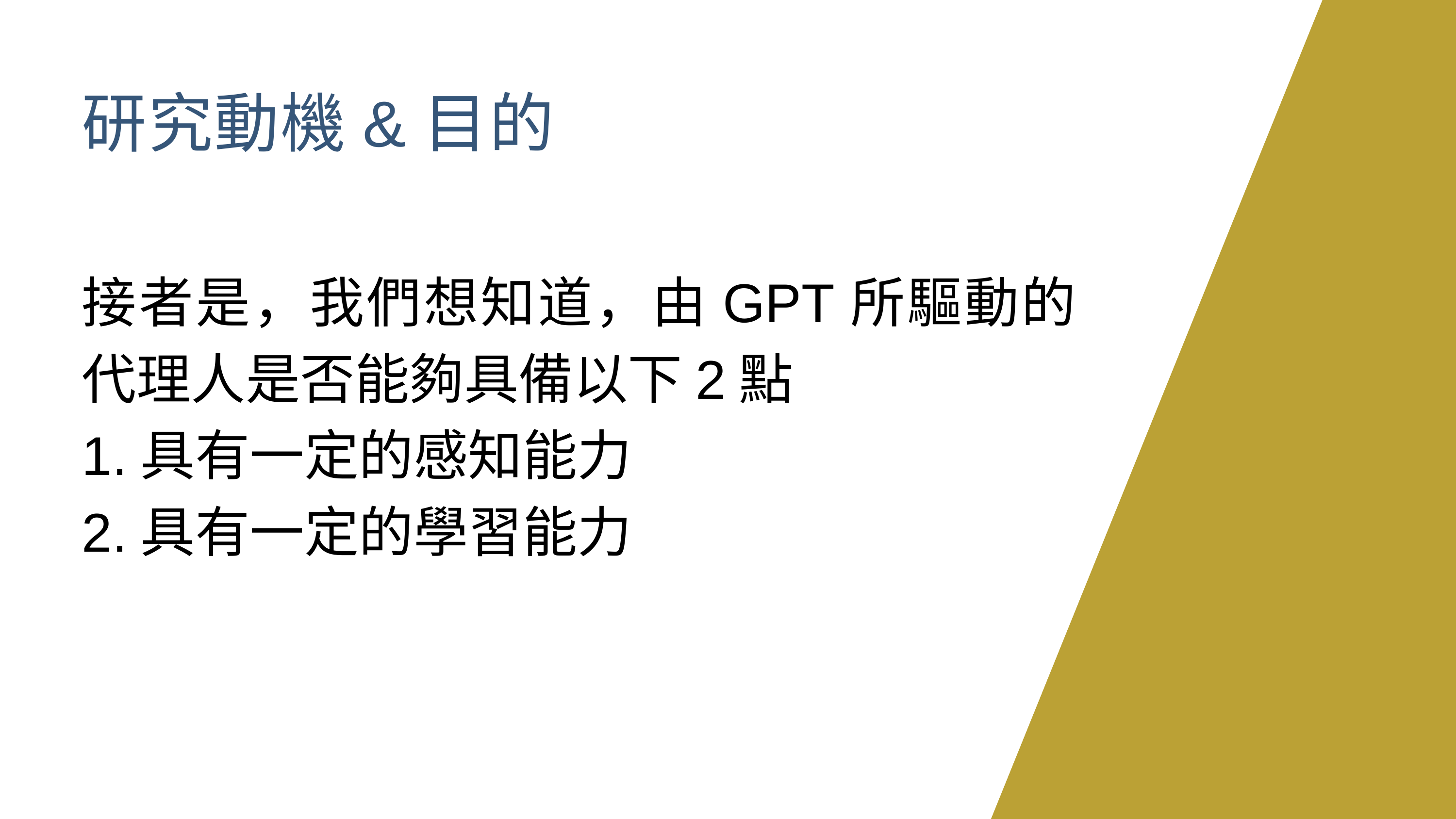

研究動機&目的
接者是，我們想知道，由GPT所驅動的代理人是否能夠具備以下2點
1.具有一定的感知能力
2.具有一定的學習能力

CONTINUE